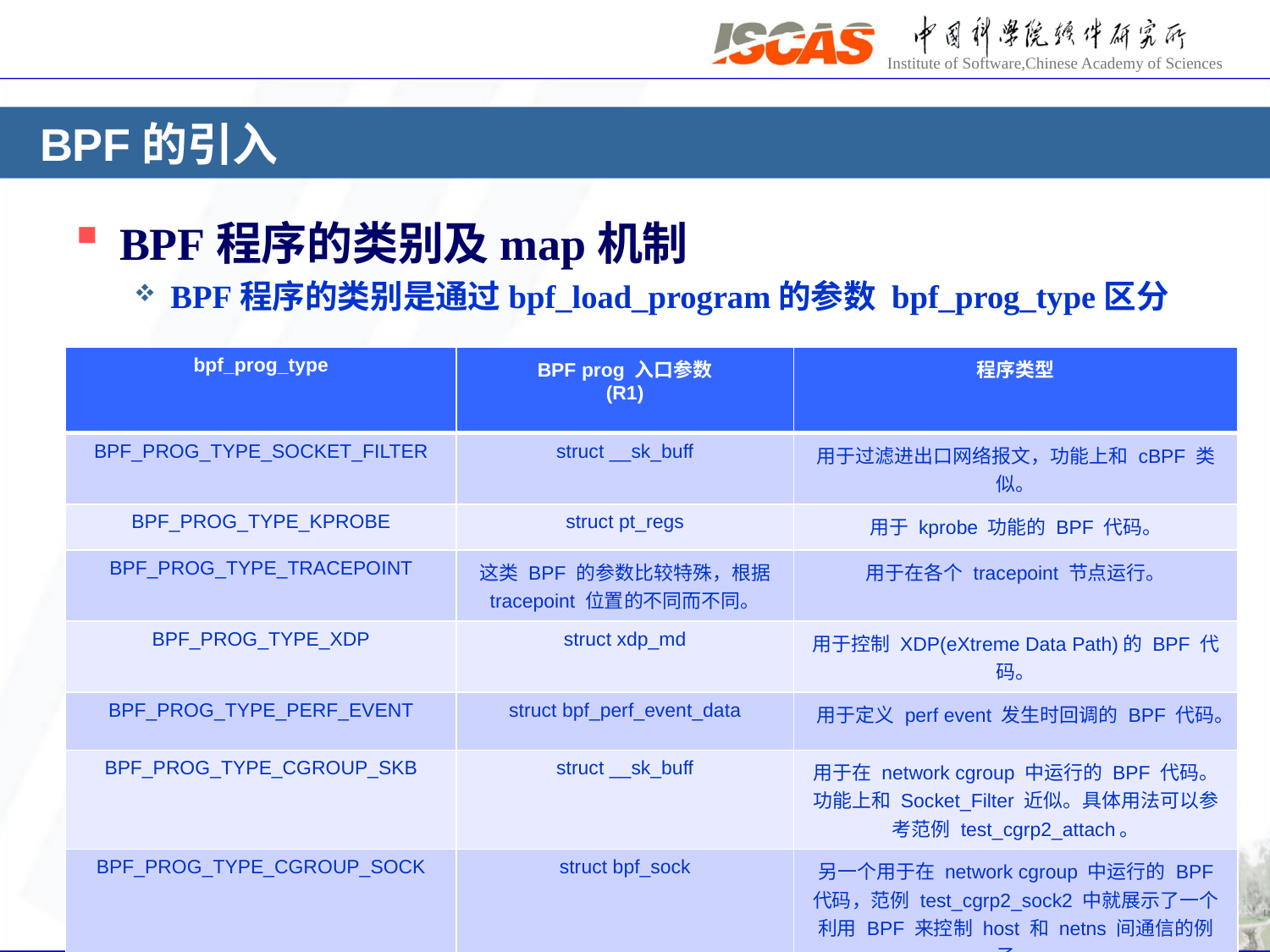

# BPF的引入
BPF程序的类别及map机制
BPF程序的类别是通过bpf_load_program的参数 bpf_prog_type区分

| bpf\_prog\_type | BPF prog 入口参数 (R1) | 程序类型 |
| --- | --- | --- |
| BPF\_PROG\_TYPE\_SOCKET\_FILTER | struct \_\_sk\_buff | 用于过滤进出口网络报文，功能上和 cBPF 类似。 |
| BPF\_PROG\_TYPE\_KPROBE | struct pt\_regs | 用于 kprobe 功能的 BPF 代码。 |
| BPF\_PROG\_TYPE\_TRACEPOINT | 这类 BPF 的参数比较特殊，根据 tracepoint 位置的不同而不同。 | 用于在各个 tracepoint 节点运行。 |
| BPF\_PROG\_TYPE\_XDP | struct xdp\_md | 用于控制 XDP(eXtreme Data Path)的 BPF 代码。 |
| BPF\_PROG\_TYPE\_PERF\_EVENT | struct bpf\_perf\_event\_data | 用于定义 perf event 发生时回调的 BPF 代码。 |
| BPF\_PROG\_TYPE\_CGROUP\_SKB | struct \_\_sk\_buff | 用于在 network cgroup 中运行的 BPF 代码。功能上和 Socket\_Filter 近似。具体用法可以参考范例 test\_cgrp2\_attach。 |
| BPF\_PROG\_TYPE\_CGROUP\_SOCK | struct bpf\_sock | 另一个用于在 network cgroup 中运行的 BPF 代码，范例 test\_cgrp2\_sock2 中就展示了一个利用 BPF 来控制 host 和 netns 间通信的例子。 |